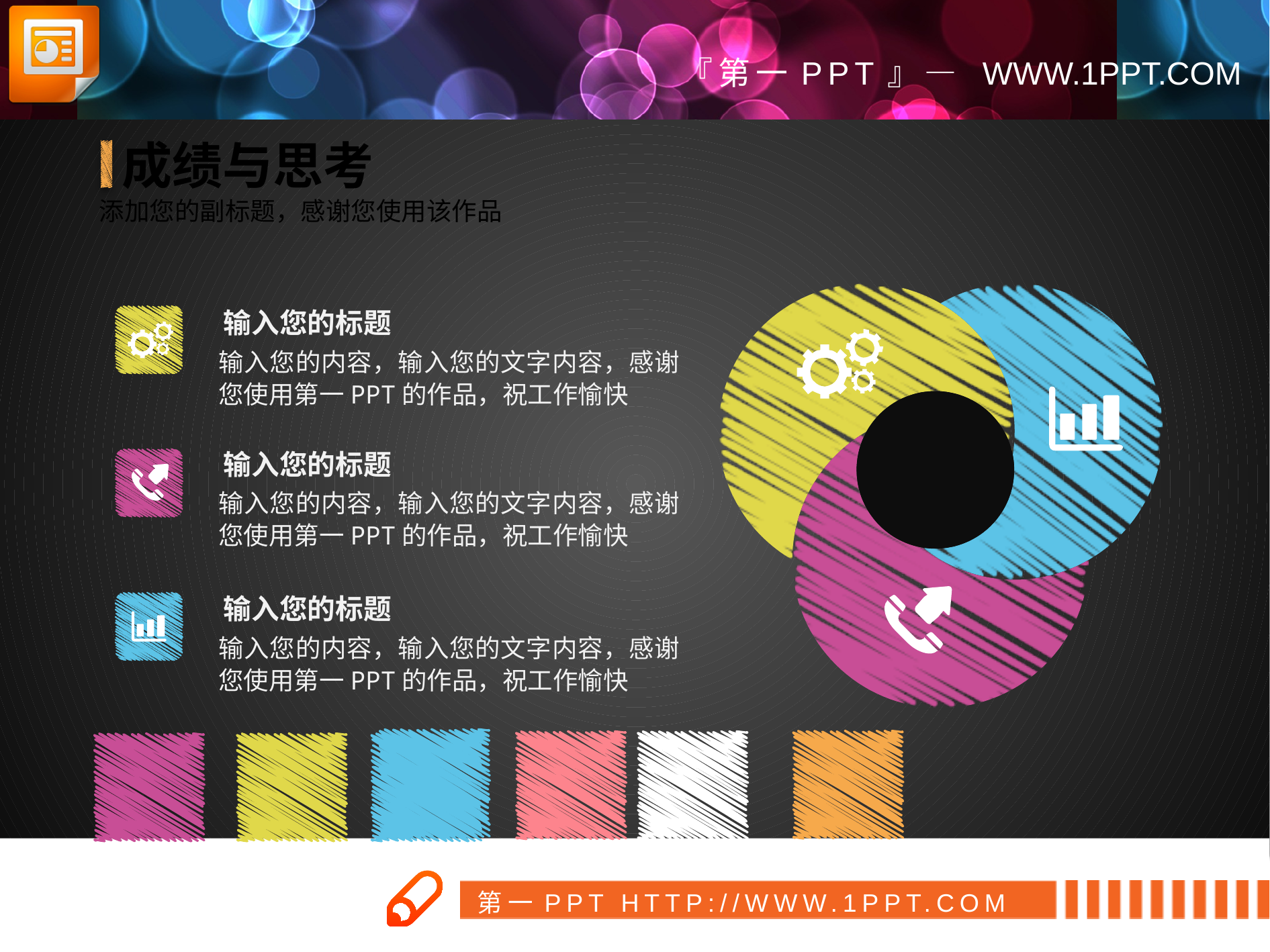

成绩与思考

添加您的副标题，感谢您使用该作品

输入您的标题

输入您的内容，输入您的文字内容，感谢您使用第一PPT的作品，祝工作愉快

输入您的标题

输入您的内容，输入您的文字内容，感谢您使用第一PPT的作品，祝工作愉快

输入您的标题

输入您的内容，输入您的文字内容，感谢您使用第一PPT的作品，祝工作愉快